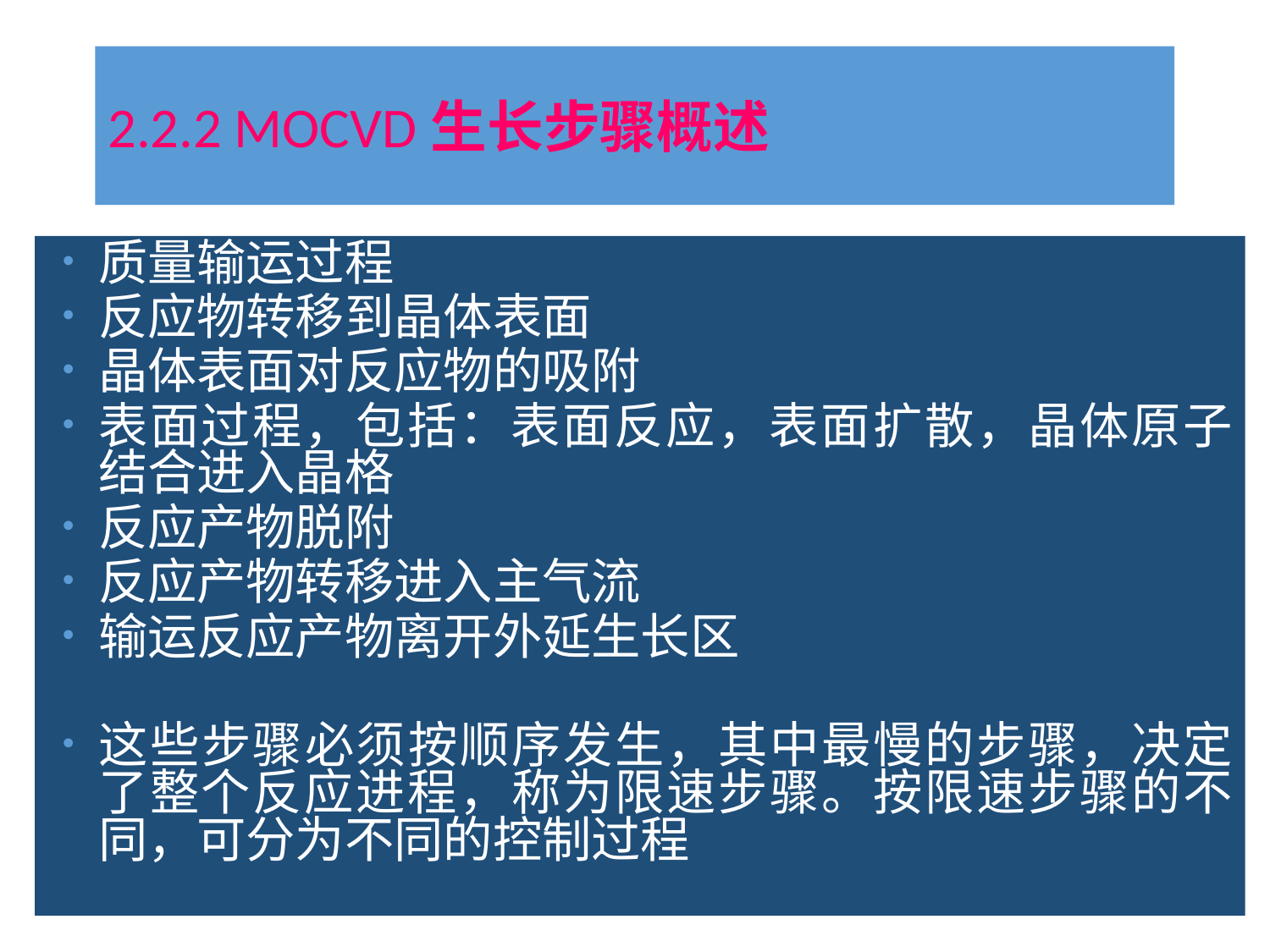

# 2.2.2 MOCVD生长步骤概述
质量输运过程
反应物转移到晶体表面
晶体表面对反应物的吸附
表面过程，包括：表面反应，表面扩散，晶体原子结合进入晶格
反应产物脱附
反应产物转移进入主气流
输运反应产物离开外延生长区

这些步骤必须按顺序发生，其中最慢的步骤，决定了整个反应进程，称为限速步骤。按限速步骤的不同，可分为不同的控制过程
20